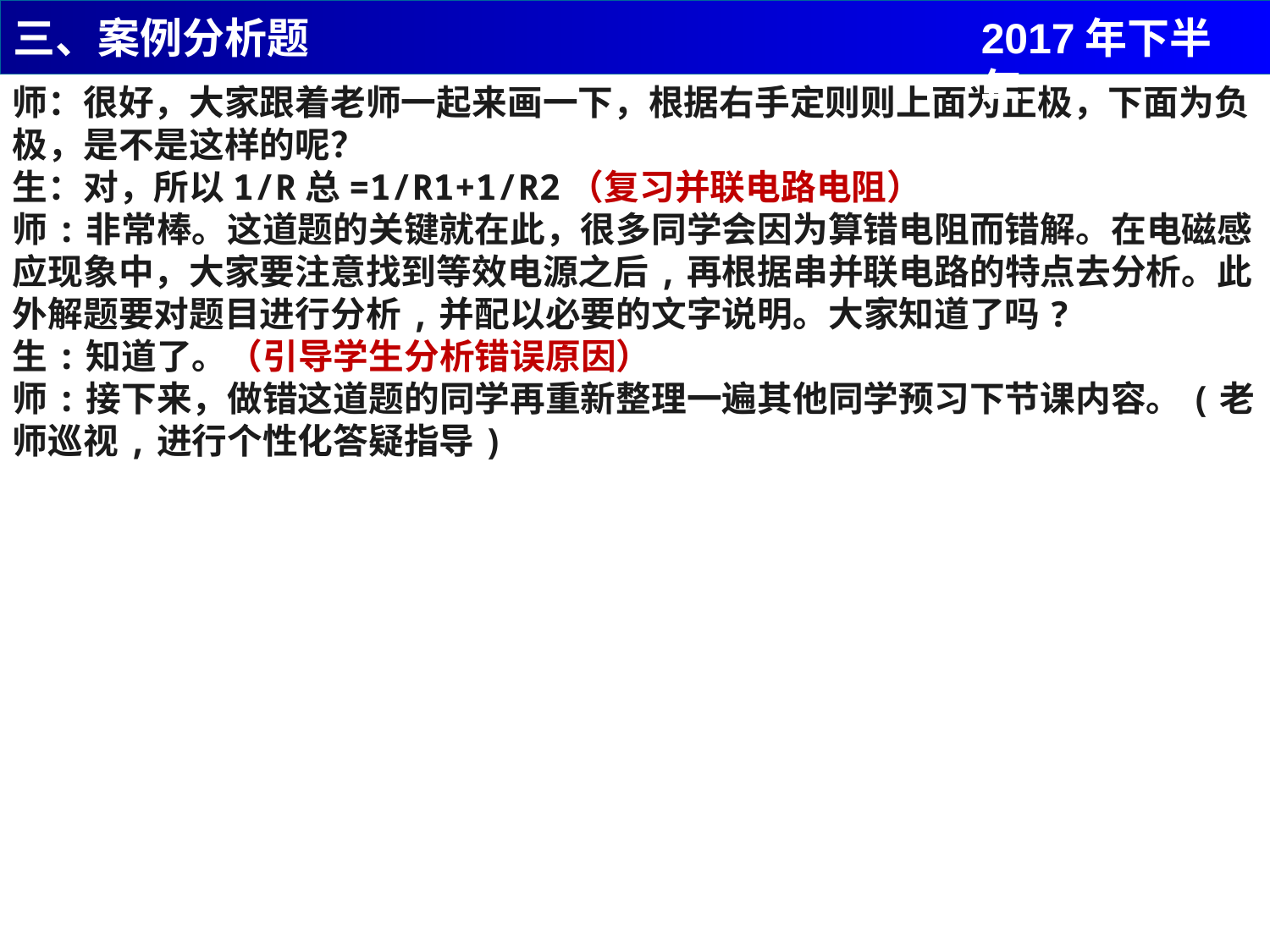

三、案例分析题
2017年下半年
师：很好，大家跟着老师一起来画一下，根据右手定则则上面为正极，下面为负极，是不是这样的呢？
生：对，所以1/R总=1/R1+1/R2（复习并联电路电阻）
师:非常棒。这道题的关键就在此，很多同学会因为算错电阻而错解。在电磁感应现象中，大家要注意找到等效电源之后,再根据串并联电路的特点去分析。此外解题要对题目进行分析,并配以必要的文字说明。大家知道了吗?
生:知道了。（引导学生分析错误原因）
师:接下来，做错这道题的同学再重新整理一遍其他同学预习下节课内容。(老师巡视,进行个性化答疑指导)